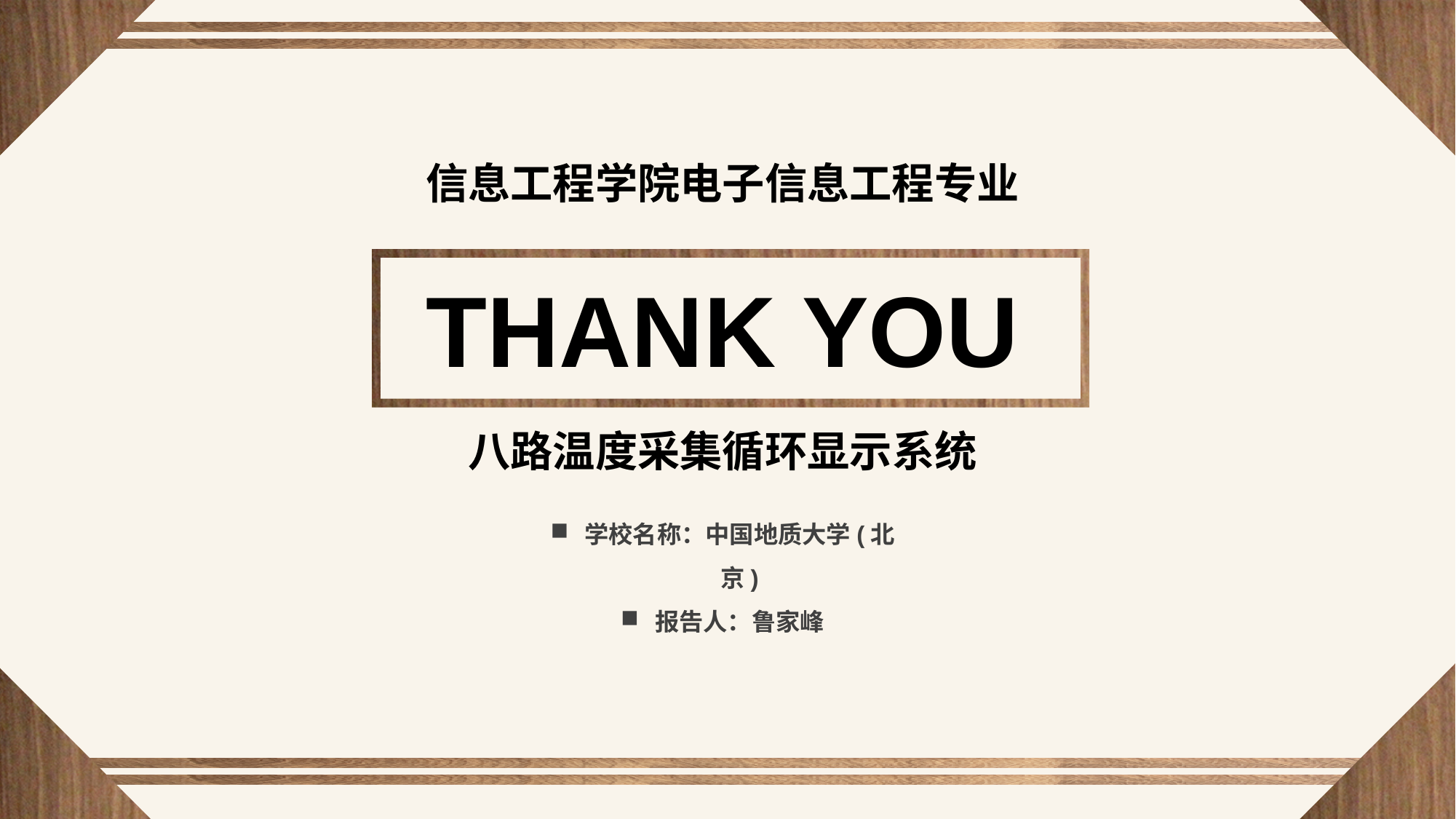

信息工程学院电子信息工程专业

THANK YOU
八路温度采集循环显示系统
学校名称：中国地质大学(北京)
报告人：鲁家峰